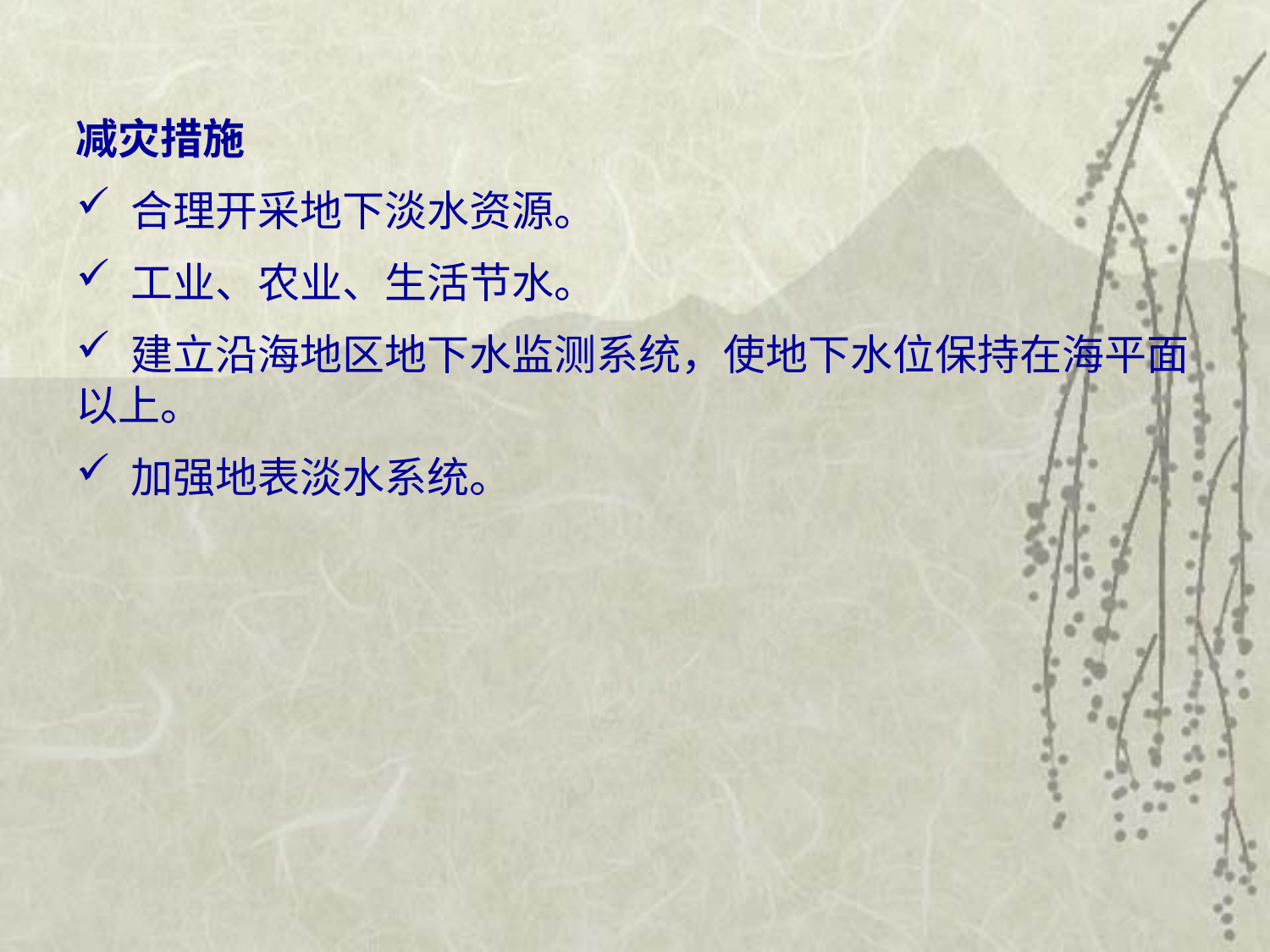

减灾措施
 合理开采地下淡水资源。
 工业、农业、生活节水。
 建立沿海地区地下水监测系统，使地下水位保持在海平面以上。
 加强地表淡水系统。